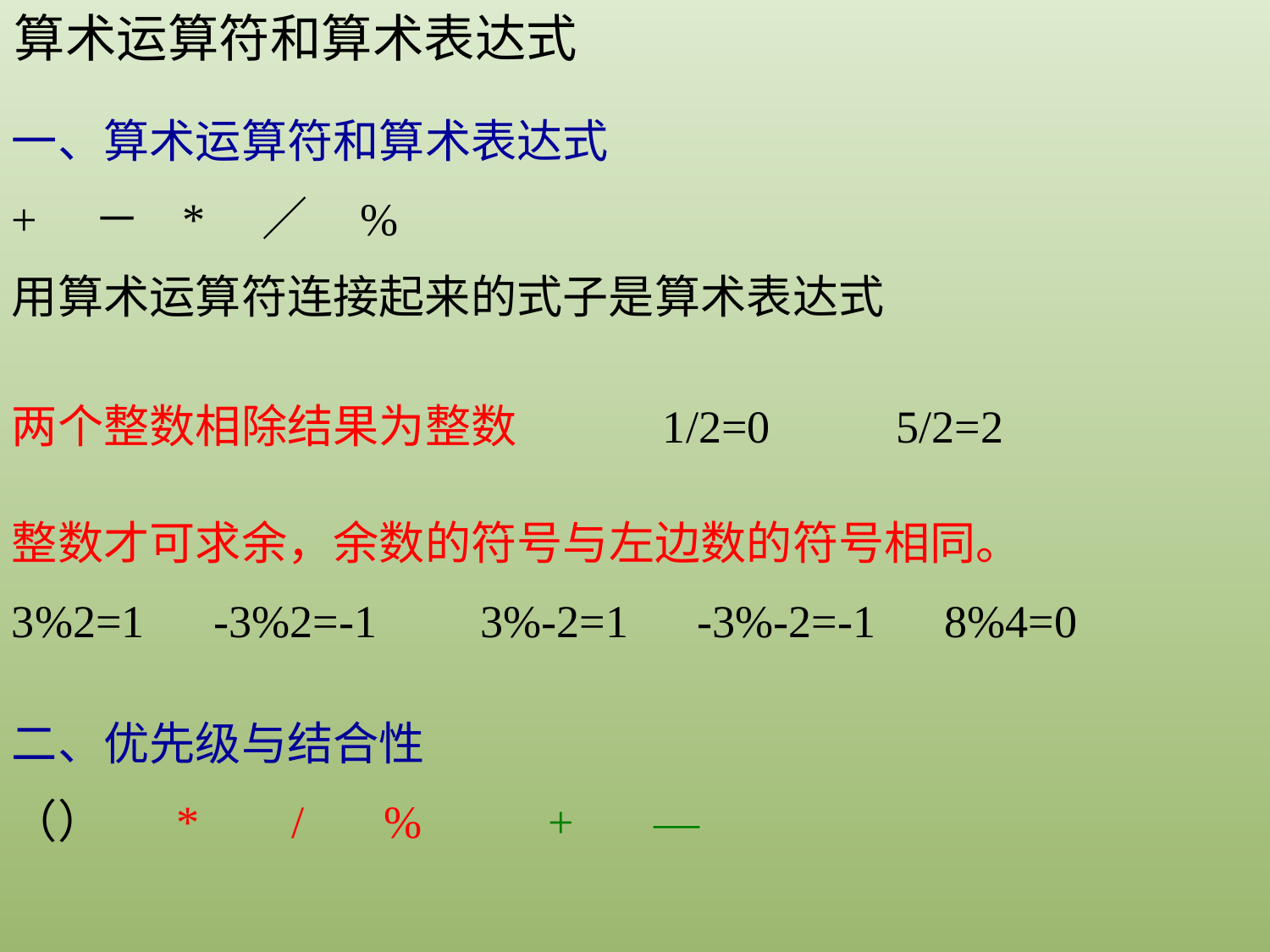

算术运算符和算术表达式
一、算术运算符和算术表达式
+    －   *    ／    %
用算术运算符连接起来的式子是算术表达式
两个整数相除结果为整数             1/2=0           5/2=2
整数才可求余，余数的符号与左边数的符号相同。
3%2=1      -3%2=-1         3%-2=1      -3%-2=-1      8%4=0
二、优先级与结合性
（）      *        /       %           +       —
51